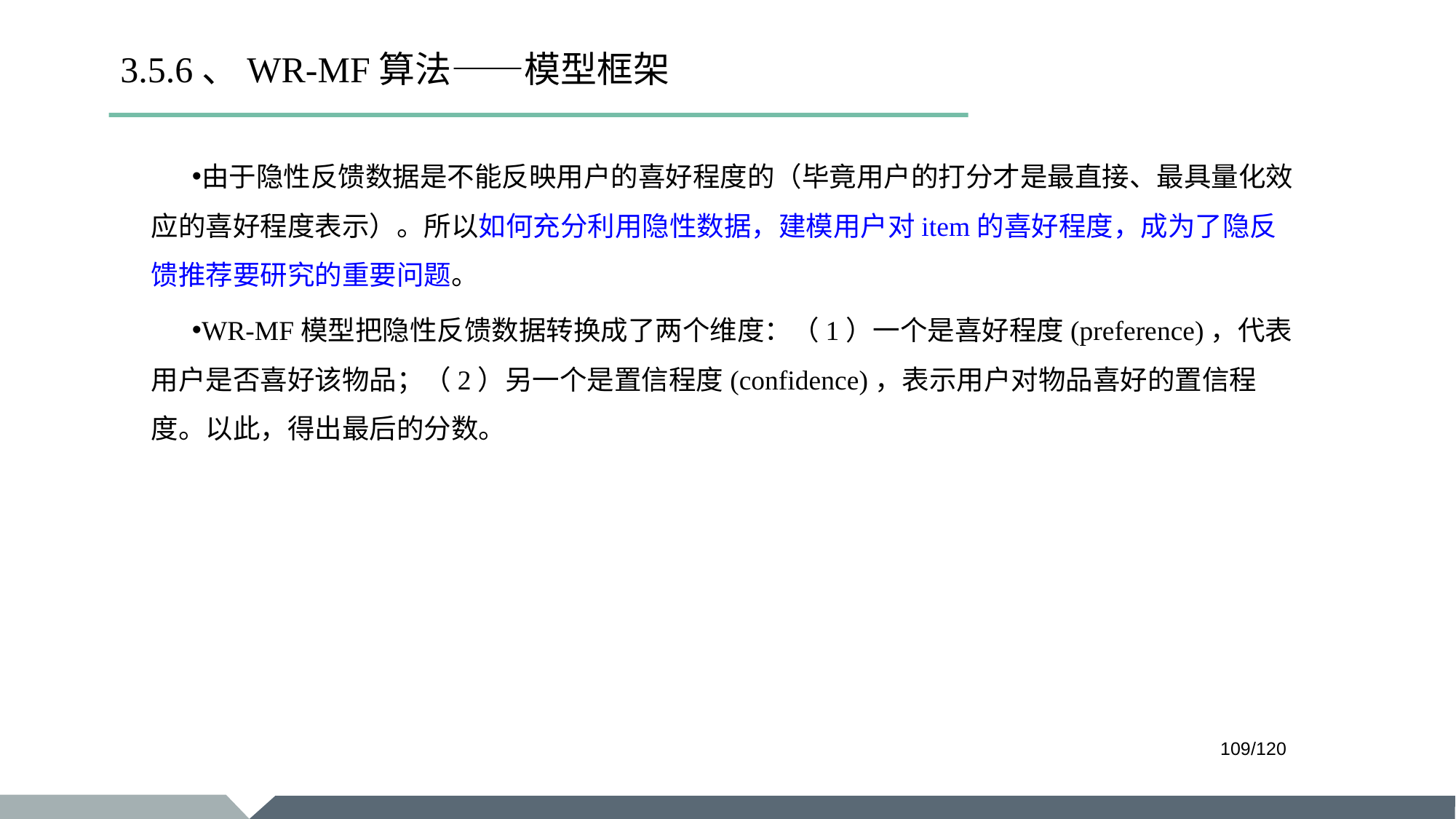

# 3.5.6、WR-MF算法——模型框架
由于隐性反馈数据是不能反映用户的喜好程度的（毕竟用户的打分才是最直接、最具量化效应的喜好程度表示）。所以如何充分利用隐性数据，建模用户对item的喜好程度，成为了隐反馈推荐要研究的重要问题。
WR-MF模型把隐性反馈数据转换成了两个维度：（1）一个是喜好程度(preference)，代表用户是否喜好该物品；（2）另一个是置信程度(confidence)，表示用户对物品喜好的置信程度。以此，得出最后的分数。

109/120